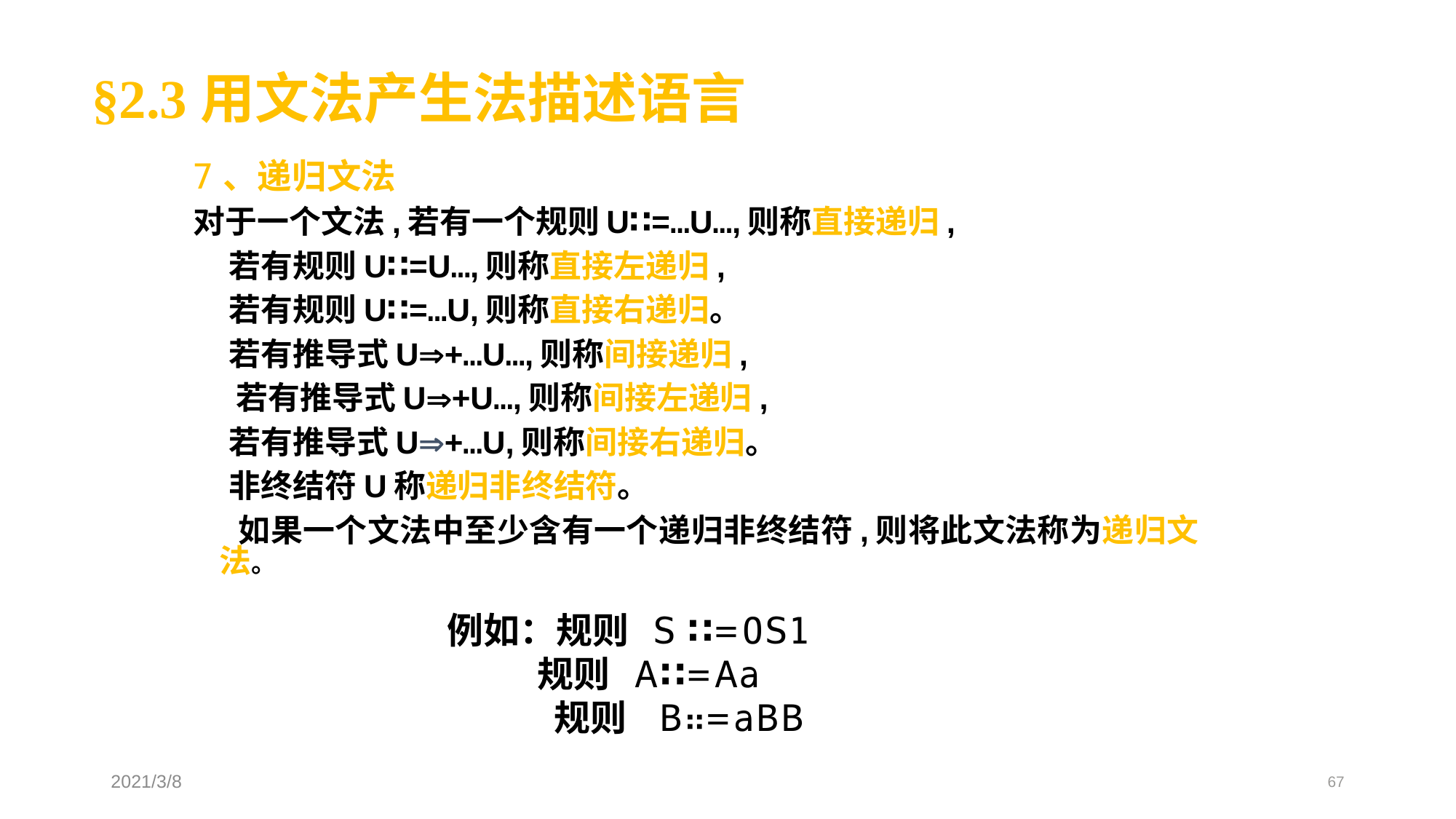

§2.3用文法产生法描述语言
7、递归文法
对于一个文法,若有一个规则U∷=…U…,则称直接递归,
    若有规则U∷=U…,则称直接左递归,
    若有规则U∷=…U,则称直接右递归。
    若有推导式U⇒+…U…,则称间接递归,
     若有推导式U⇒+U…,则称间接左递归,
    若有推导式U⇒+…U,则称间接右递归。
    非终结符U称递归非终结符。
     如果一个文法中至少含有一个递归非终结符,则将此文法称为递归文法。
例如：规则  S ∷=0S1
          规则  A∷=Aa
            规则   B∷=aBB
2021/3/8
67